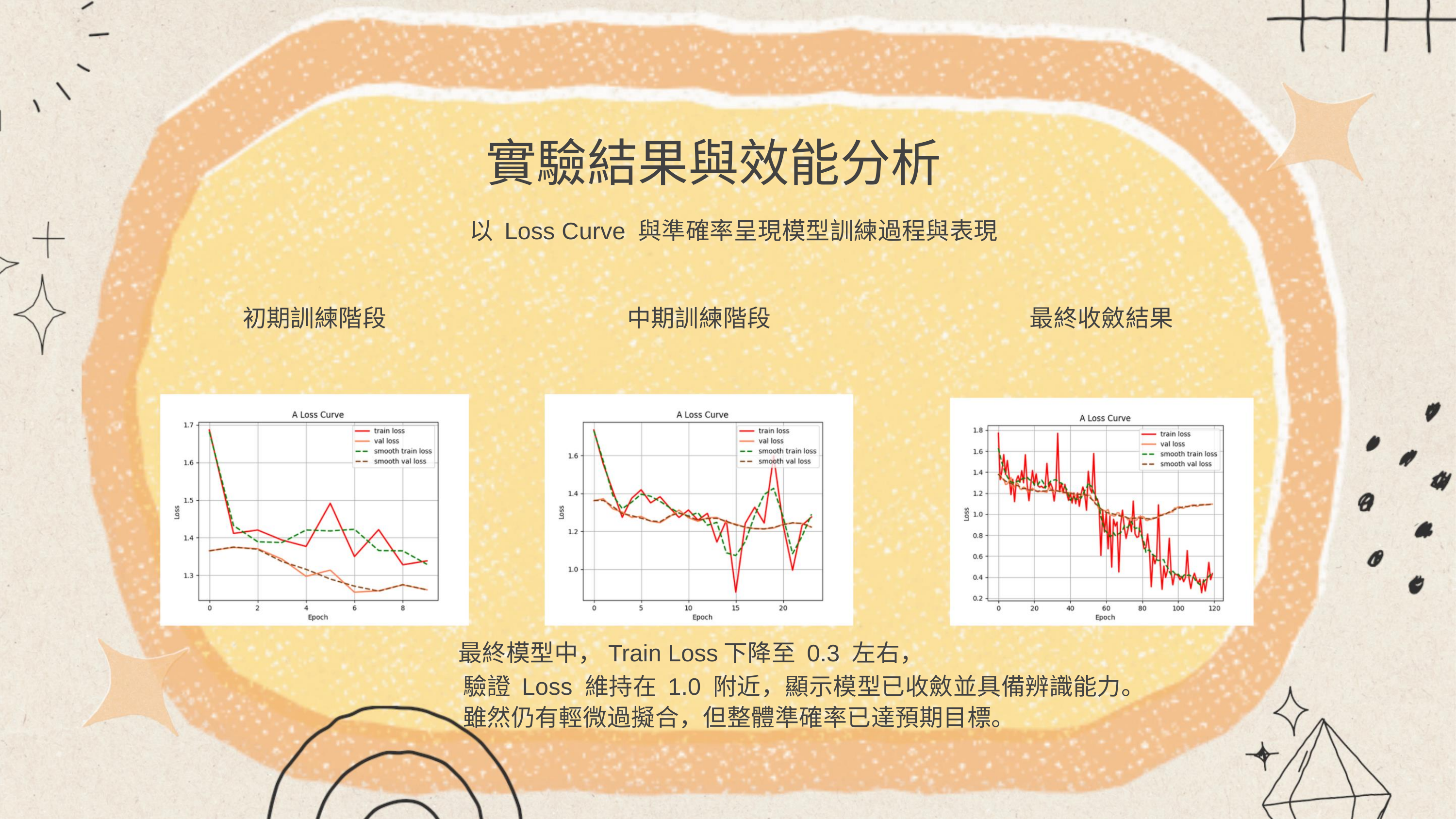

實驗結果與效能分析
以 Loss Curve 與準確率呈現模型訓練過程與表現
初期訓練階段
中期訓練階段
最終收斂結果
最終模型中，Train Loss下降至 0.3 左右，
驗證 Loss 維持在 1.0 附近，顯示模型已收斂並具備辨識能力。
雖然仍有輕微過擬合，但整體準確率已達預期目標。